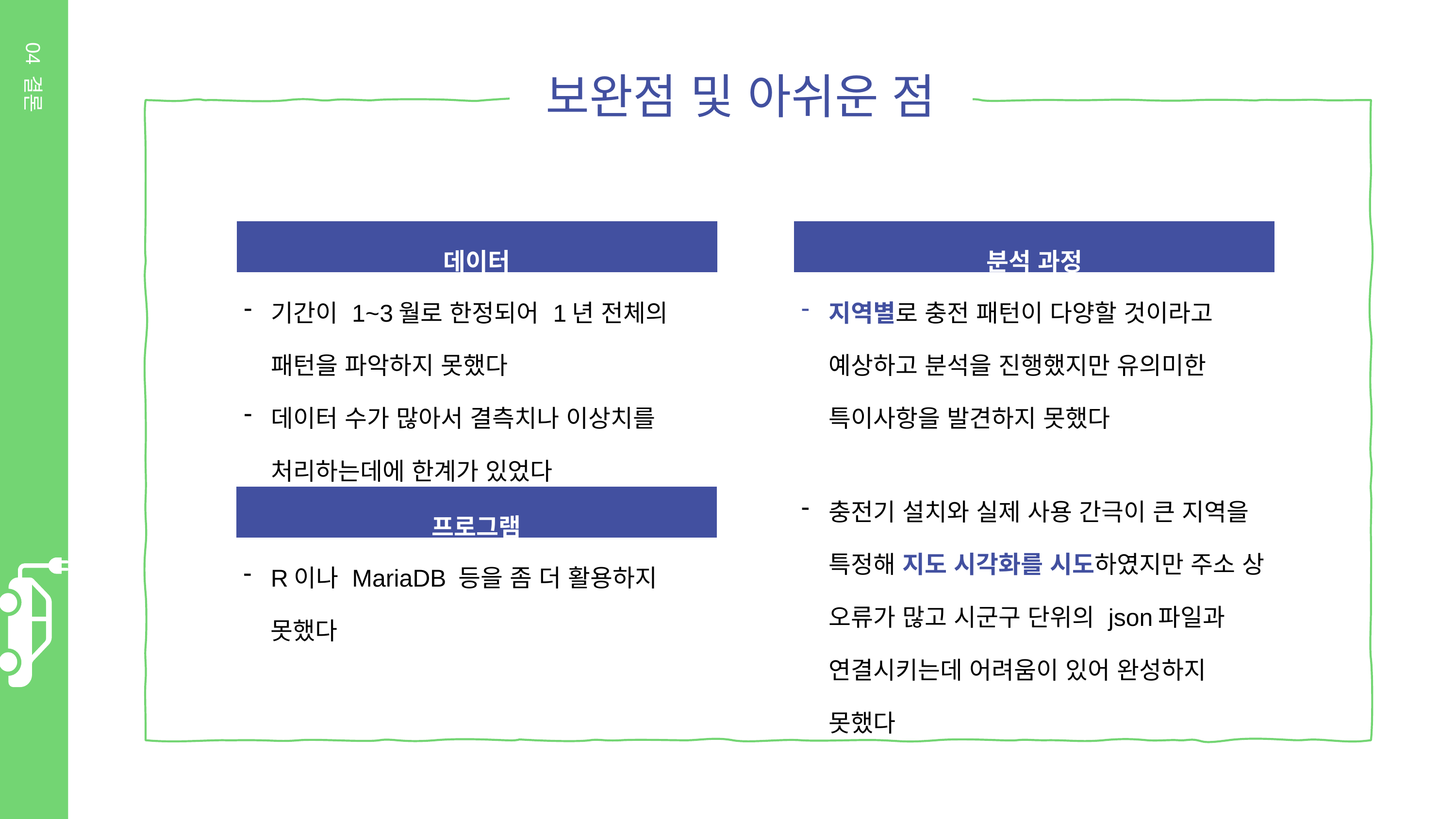

04 결론
보완점 및 아쉬운 점

| 데이터 |
| --- |
| 기간이 1~3월로 한정되어 1년 전체의 패턴을 파악하지 못했다 데이터 수가 많아서 결측치나 이상치를 처리하는데에 한계가 있었다 |
| 분석 과정 |
| --- |
| 지역별로 충전 패턴이 다양할 것이라고 예상하고 분석을 진행했지만 유의미한 특이사항을 발견하지 못했다 충전기 설치와 실제 사용 간극이 큰 지역을 특정해 지도 시각화를 시도하였지만 주소 상 오류가 많고 시군구 단위의 json파일과 연결시키는데 어려움이 있어 완성하지 못했다 |
| 프로그램 |
| --- |
| R이나 MariaDB 등을 좀 더 활용하지 못했다 |